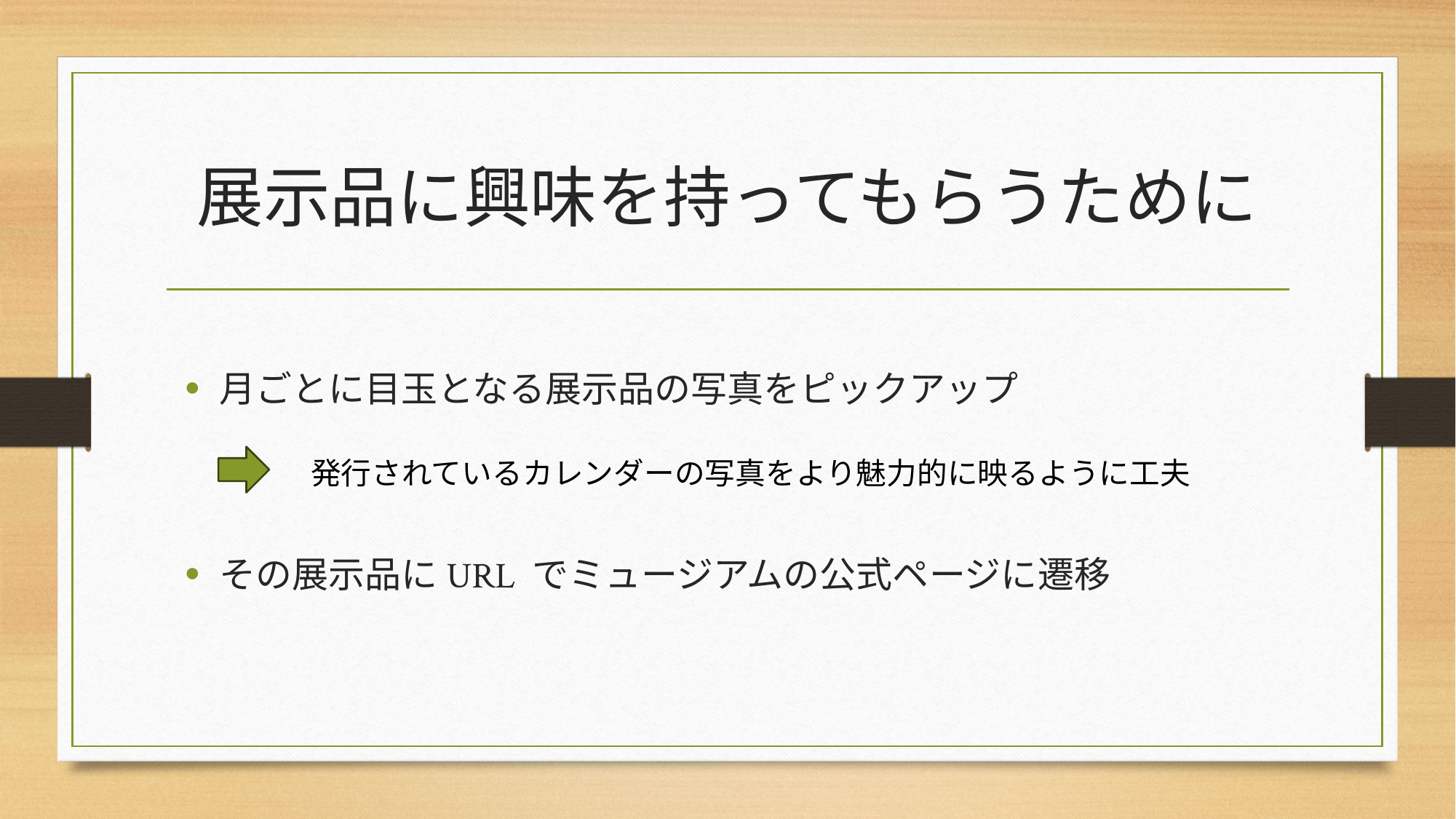

# 展示品に興味を持ってもらうために
月ごとに目玉となる展示品の写真をピックアップ

発行されているカレンダーの写真をより魅力的に映るように工夫
その展示品にURL でミュージアムの公式ページに遷移